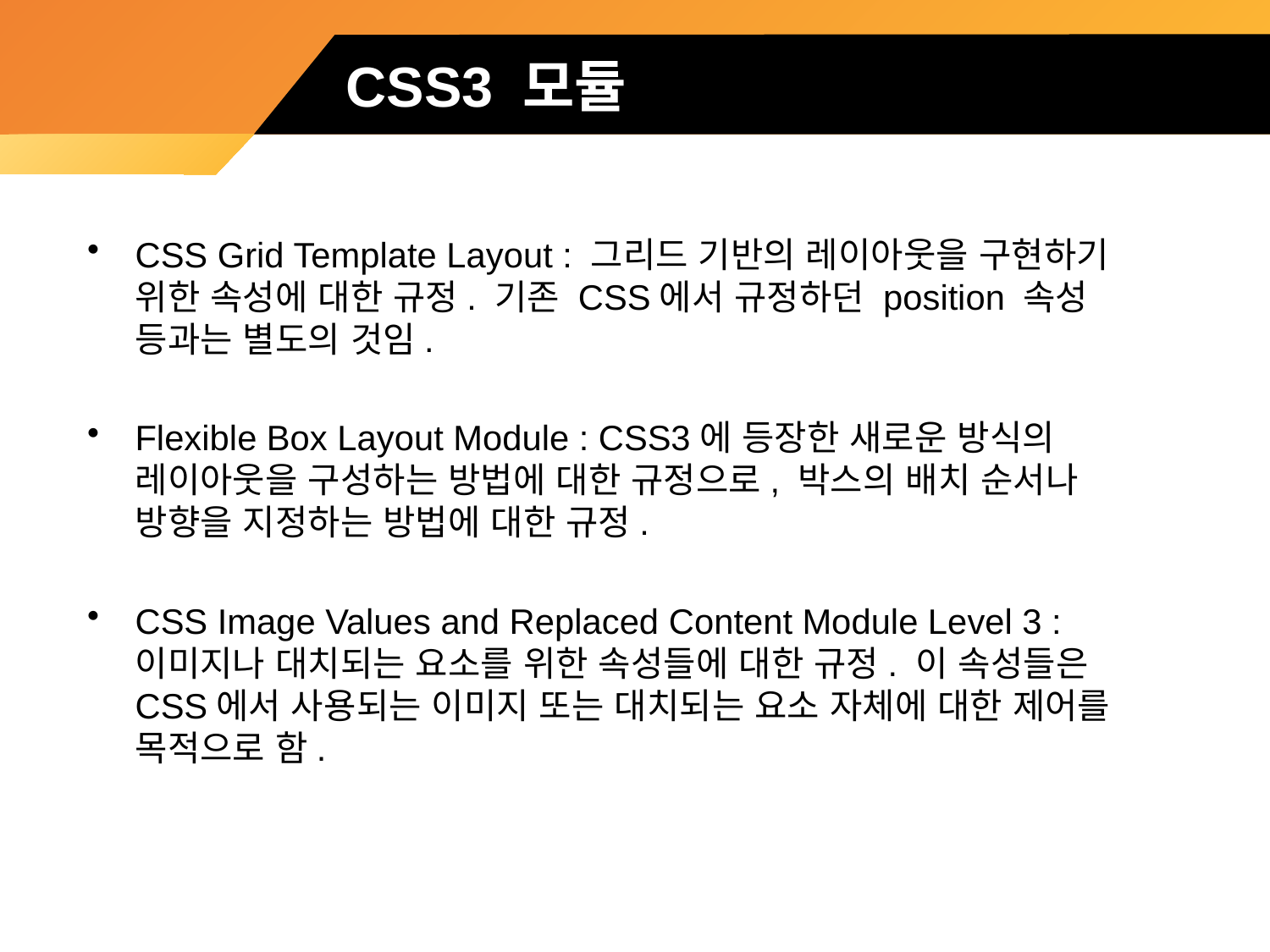

# CSS3 모듈
CSS Grid Template Layout : 그리드 기반의 레이아웃을 구현하기 위한 속성에 대한 규정. 기존 CSS에서 규정하던 position 속성 등과는 별도의 것임.

Flexible Box Layout Module : CSS3에 등장한 새로운 방식의 레이아웃을 구성하는 방법에 대한 규정으로, 박스의 배치 순서나 방향을 지정하는 방법에 대한 규정.

CSS Image Values and Replaced Content Module Level 3 : 이미지나 대치되는 요소를 위한 속성들에 대한 규정. 이 속성들은 CSS에서 사용되는 이미지 또는 대치되는 요소 자체에 대한 제어를 목적으로 함.